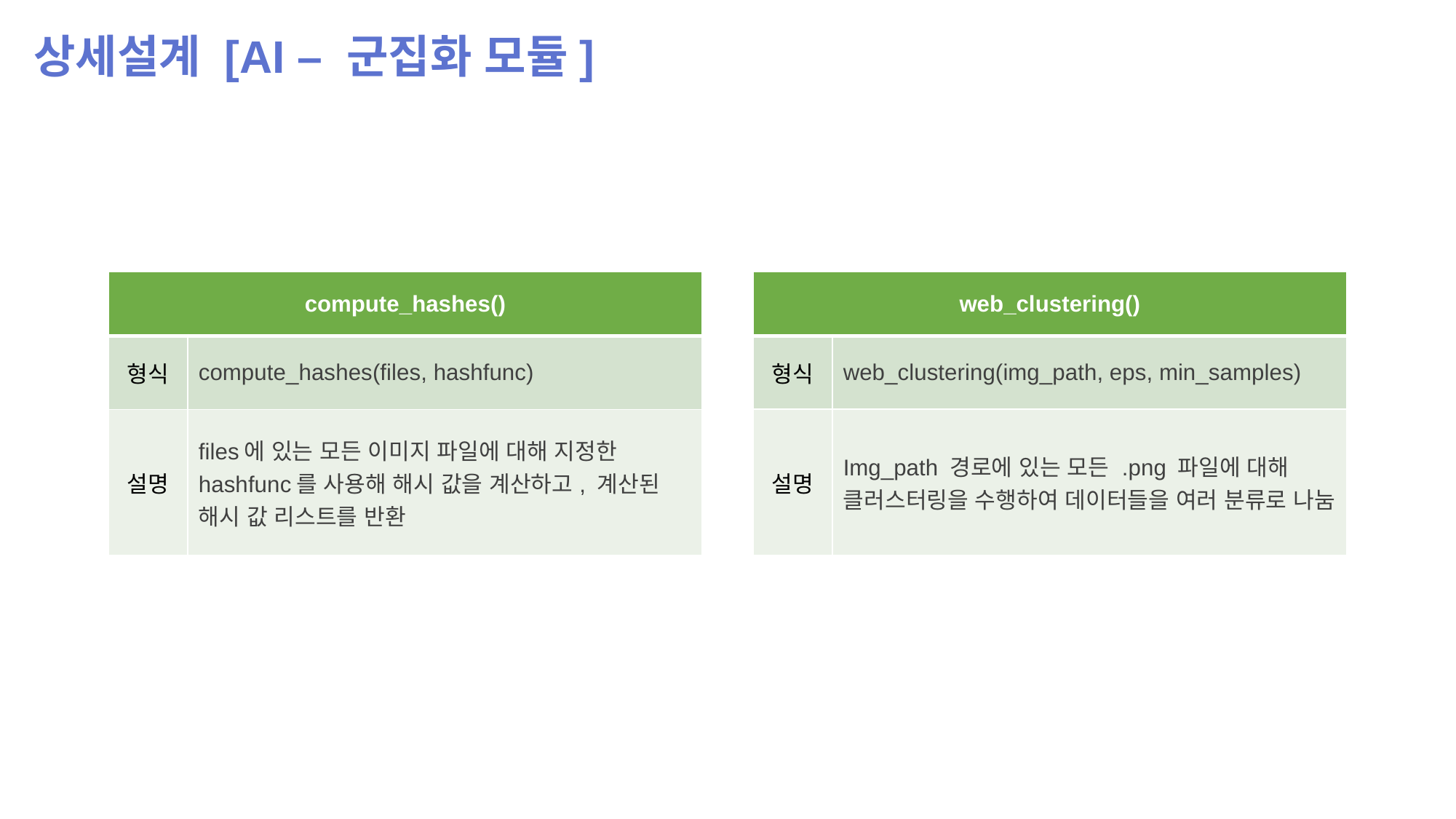

상세설계 [AI – 군집화 모듈]
| compute\_hashes() |  |
| --- | --- |
| 형식 | compute\_hashes(files, hashfunc) |
| 설명 | files에 있는 모든 이미지 파일에 대해 지정한 hashfunc를 사용해 해시 값을 계산하고, 계산된 해시 값 리스트를 반환 |
| web\_clustering() |  |
| --- | --- |
| 형식 | web\_clustering(img\_path, eps, min\_samples) |
| 설명 | Img\_path 경로에 있는 모든 .png 파일에 대해 클러스터링을 수행하여 데이터들을 여러 분류로 나눔 |